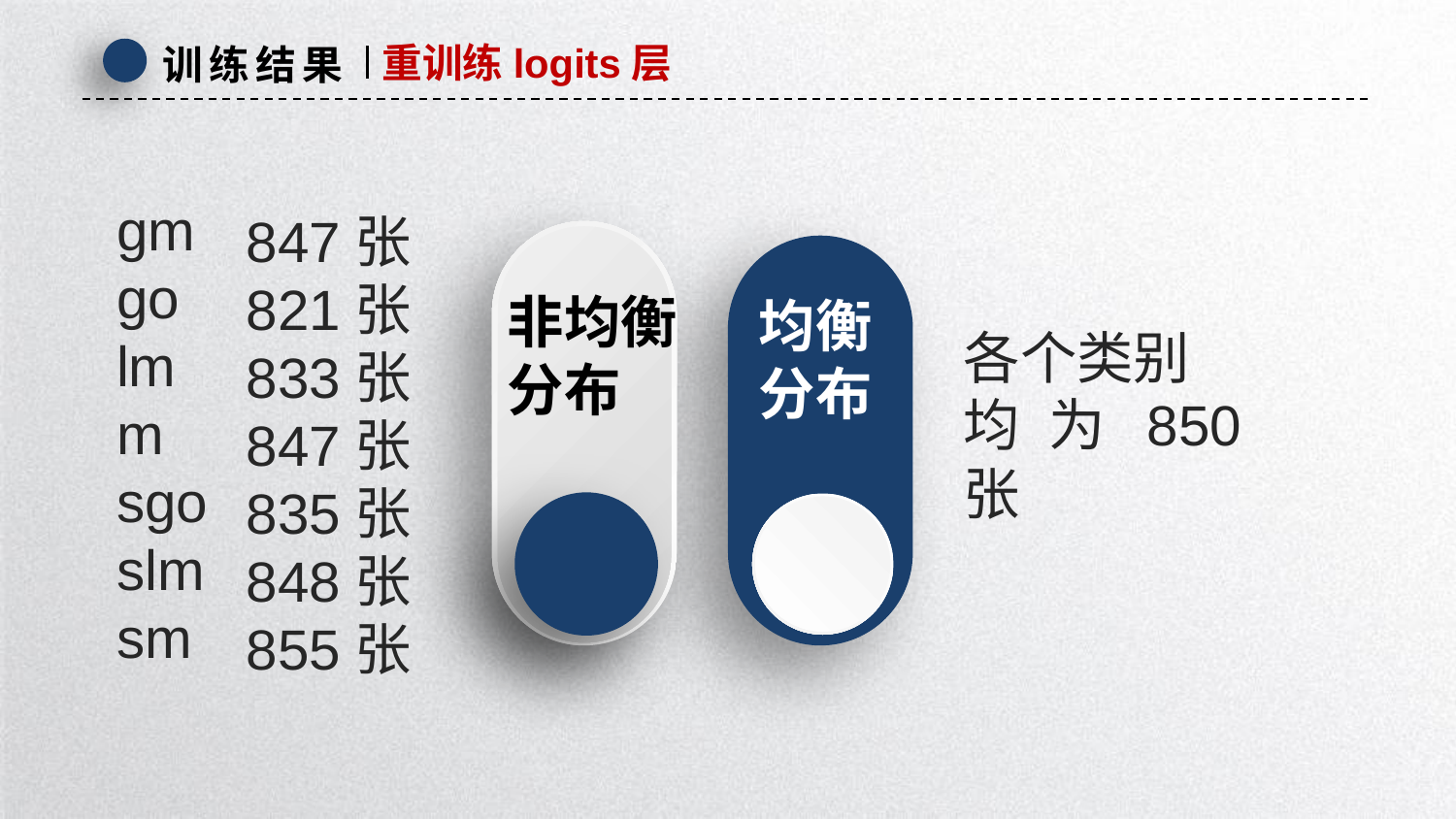

重训练logits层
训练结果

gm
go
lm
m
sgo
slm
sm
847张
821张
833张
847张
835张
848张
855张

非均衡
分布
均衡
分布
各个类别
均为850张

延时符